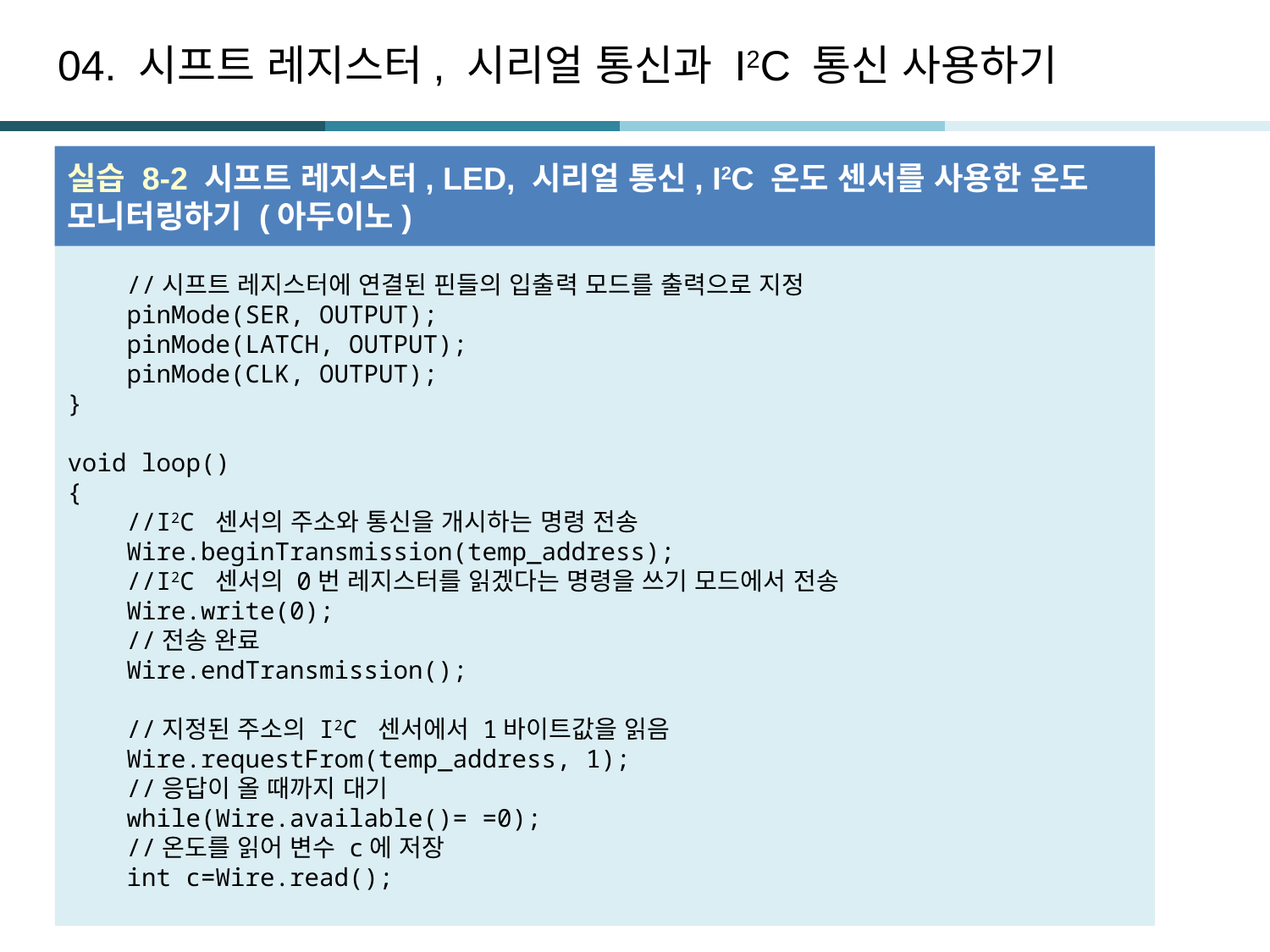

# 04. 시프트 레지스터, 시리얼 통신과 I2C 통신 사용하기
실습 8-2 시프트 레지스터, LED, 시리얼 통신, I2C 온도 센서를 사용한 온도 모니터링하기 (아두이노)

    //시프트 레지스터에 연결된 핀들의 입출력 모드를 출력으로 지정
    pinMode(SER, OUTPUT);
    pinMode(LATCH, OUTPUT);
    pinMode(CLK, OUTPUT);
}

void loop()
{
    //I2C 센서의 주소와 통신을 개시하는 명령 전송
    Wire.beginTransmission(temp_address);
    //I2C 센서의 0번 레지스터를 읽겠다는 명령을 쓰기 모드에서 전송
    Wire.write(0);
    //전송 완료
    Wire.endTransmission();

    //지정된 주소의 I2C 센서에서 1바이트값을 읽음
    Wire.requestFrom(temp_address, 1);
    //응답이 올 때까지 대기
    while(Wire.available()= =0);
    //온도를 읽어 변수 c에 저장
    int c=Wire.read();